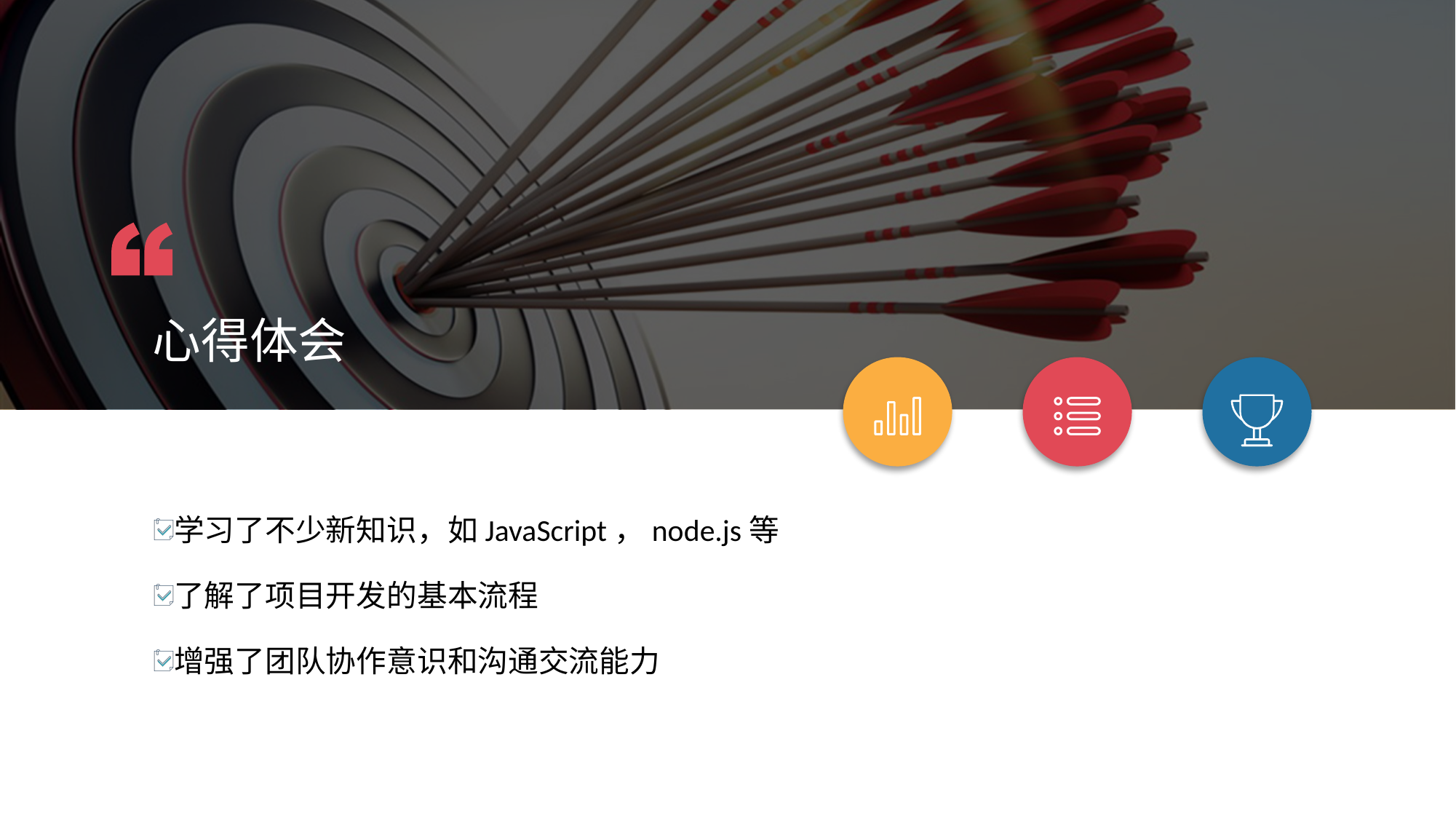

心得体会

学习了不少新知识，如JavaScript，node.js等
了解了项目开发的基本流程
增强了团队协作意识和沟通交流能力